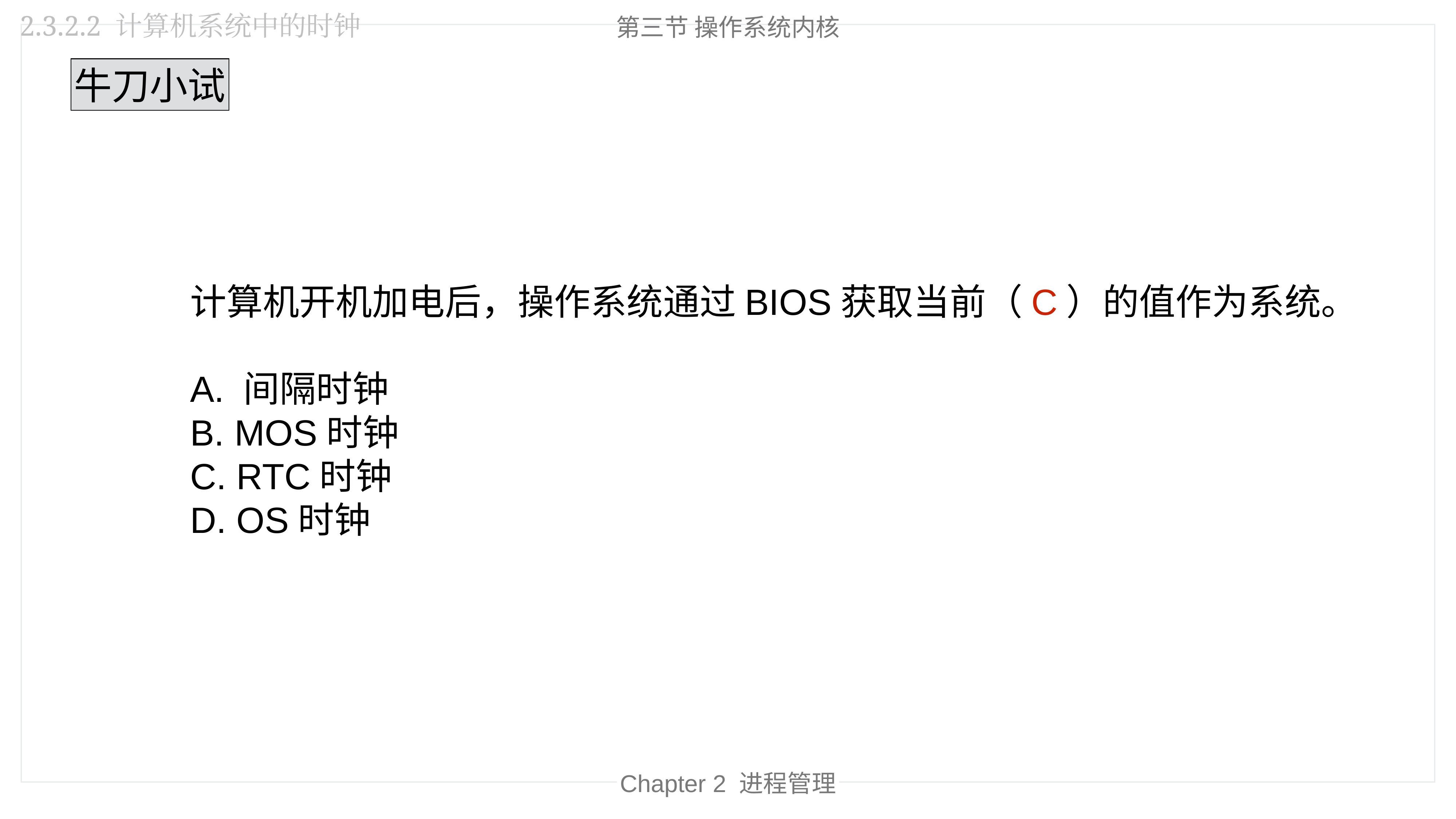

2.3.2.2 计算机系统中的时钟
第三节 操作系统内核
牛刀小试
计算机开机加电后，操作系统通过BIOS获取当前（C）的值作为系统。

A. 间隔时钟
B. MOS时钟
C. RTC时钟
D. OS时钟
Chapter 2 进程管理